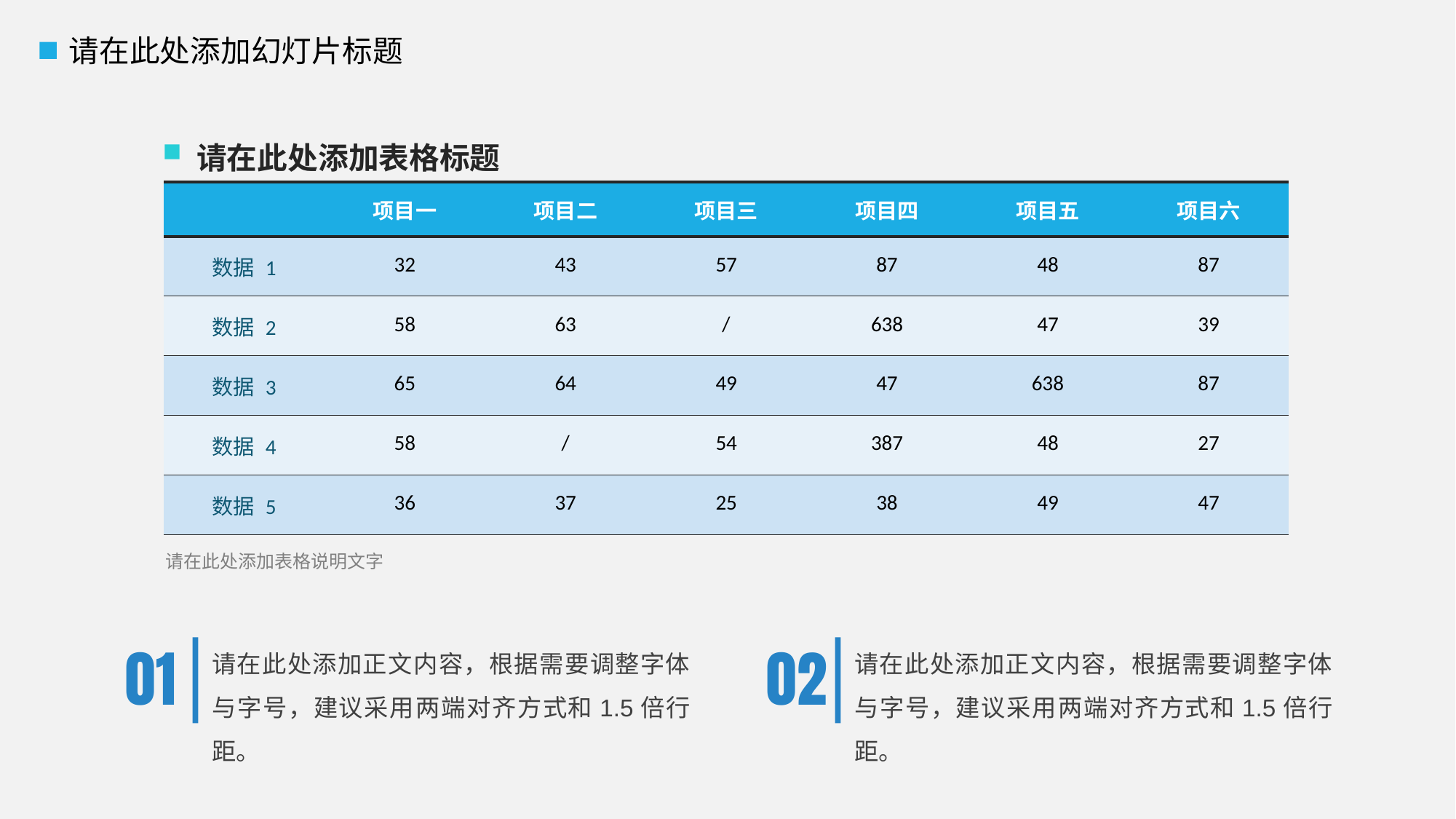

请在此处添加幻灯片标题

请在此处添加表格标题

|  | 项目一 | 项目二 | 项目三 | 项目四 | 项目五 | 项目六 |
| --- | --- | --- | --- | --- | --- | --- |
| 数据 1 | 32 | 43 | 57 | 87 | 48 | 87 |
| 数据 2 | 58 | 63 | / | 638 | 47 | 39 |
| 数据 3 | 65 | 64 | 49 | 47 | 638 | 87 |
| 数据 4 | 58 | / | 54 | 387 | 48 | 27 |
| 数据 5 | 36 | 37 | 25 | 38 | 49 | 47 |
请在此处添加表格说明文字
请在此处添加正文内容，根据需要调整字体与字号，建议采用两端对齐方式和1.5倍行距。
请在此处添加正文内容，根据需要调整字体与字号，建议采用两端对齐方式和1.5倍行距。

01
02